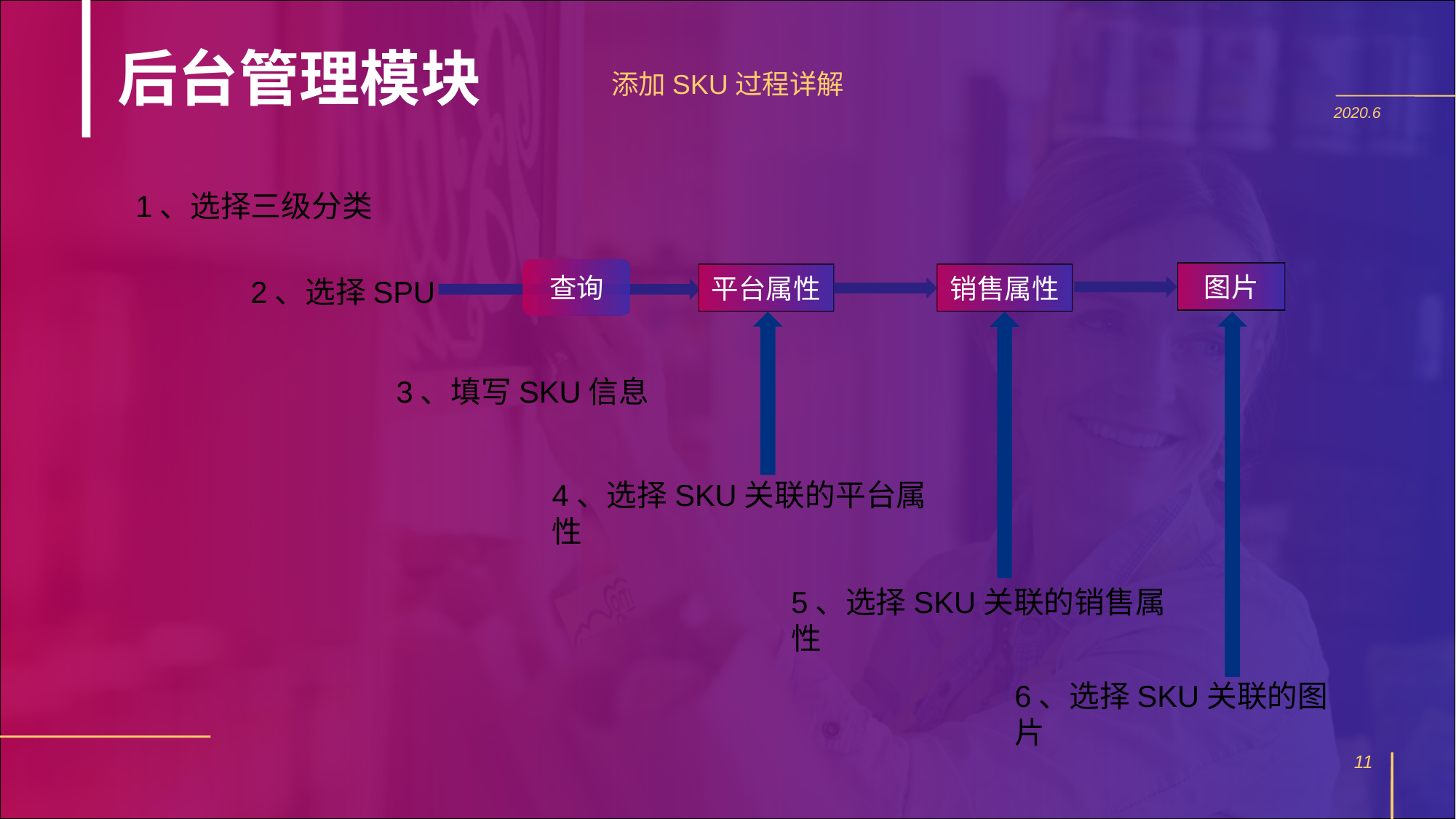

后台管理模块
添加SKU过程详解
2020.6
1、选择三级分类
查询
图片
平台属性
销售属性
2、选择SPU

3、填写SKU信息
4、选择SKU关联的平台属性
5、选择SKU关联的销售属性
6、选择SKU关联的图片
11